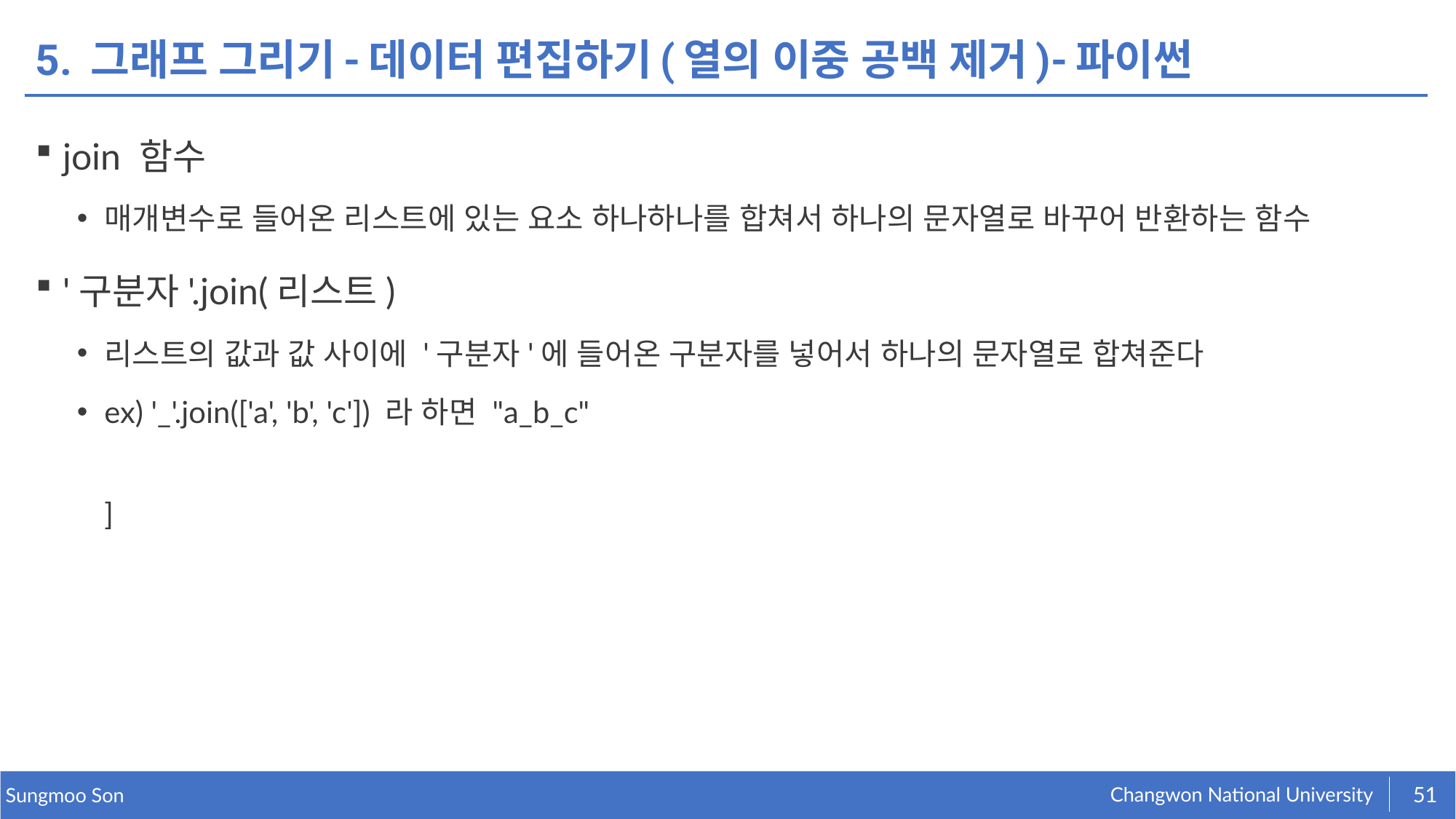

# 5. 그래프 그리기-데이터 편집하기(열의 이중 공백 제거)-파이썬
join 함수
매개변수로 들어온 리스트에 있는 요소 하나하나를 합쳐서 하나의 문자열로 바꾸어 반환하는 함수
'구분자'.join(리스트)
리스트의 값과 값 사이에 '구분자'에 들어온 구분자를 넣어서 하나의 문자열로 합쳐준다
ex) '_'.join(['a', 'b', 'c']) 라 하면 "a_b_c"
]
51